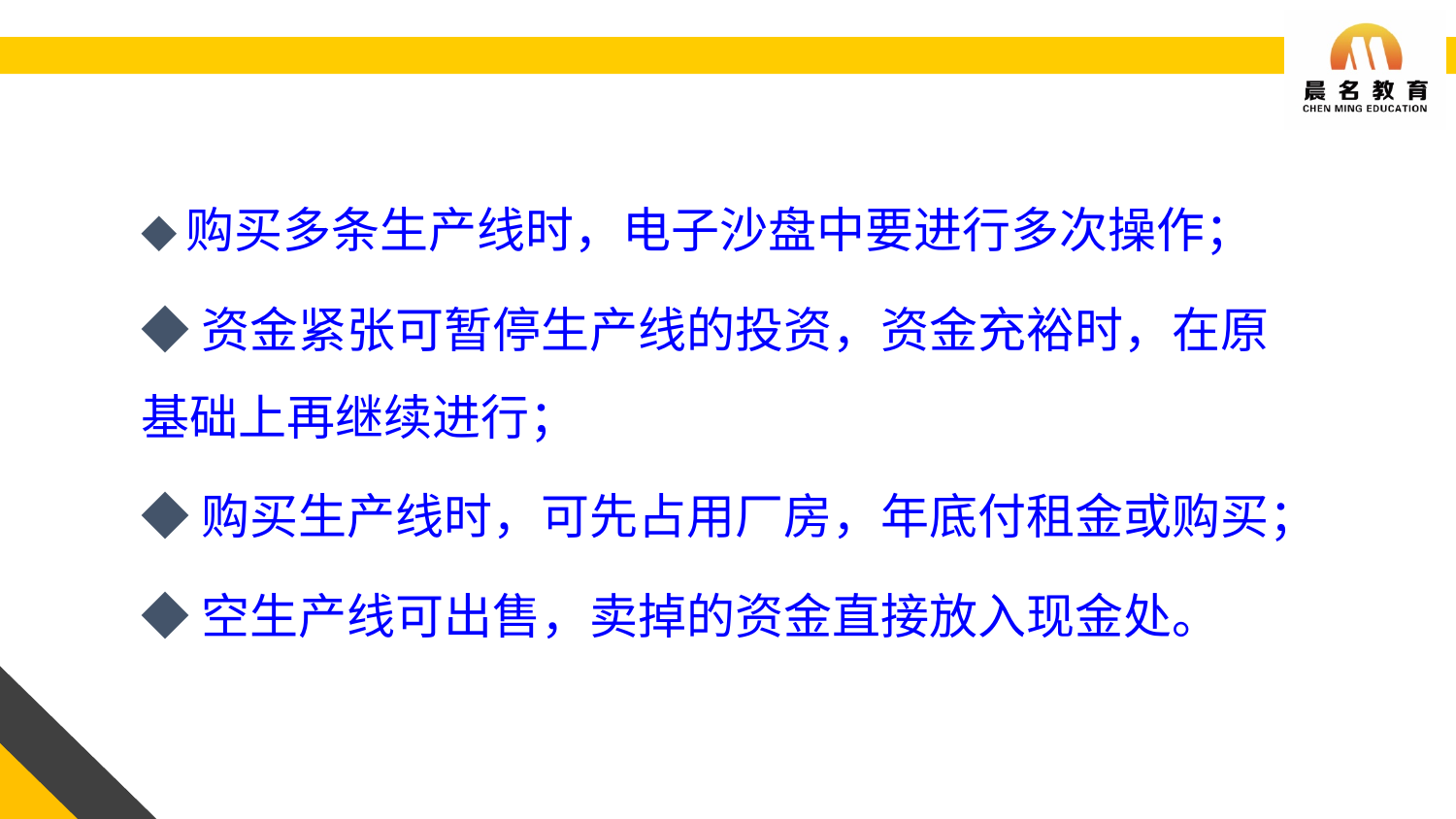

◆购买多条生产线时，电子沙盘中要进行多次操作；
◆资金紧张可暂停生产线的投资，资金充裕时，在原基础上再继续进行；
◆购买生产线时，可先占用厂房，年底付租金或购买；
◆空生产线可出售，卖掉的资金直接放入现金处。